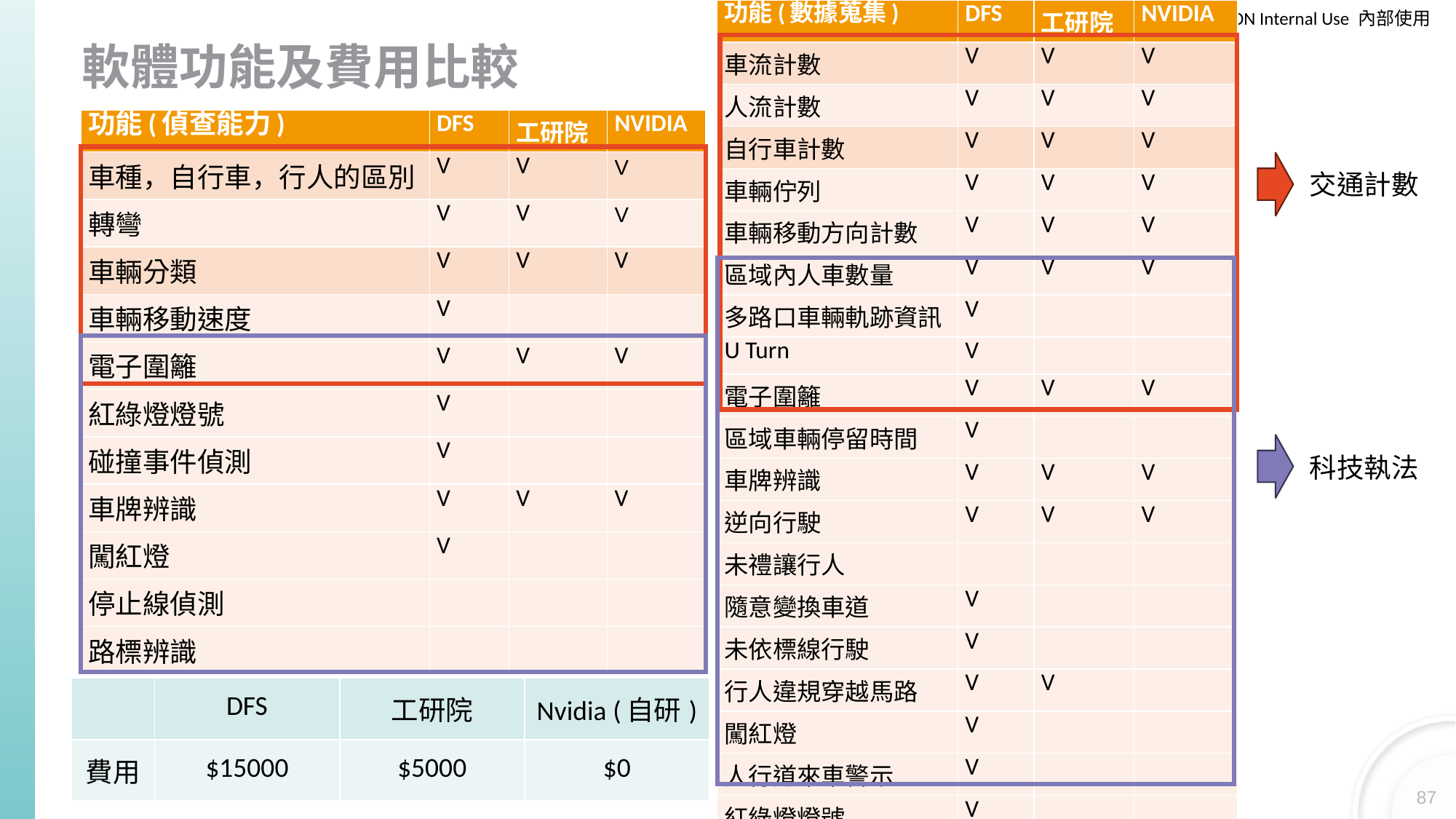

| 功能(數據蒐集) | DFS | 工研院 | NVIDIA |
| --- | --- | --- | --- |
| 車流計數 | V | V | V |
| 人流計數 | V | V | V |
| 自行車計數 | V | V | V |
| 車輛佇列 | V | V | V |
| 車輛移動方向計數 | V | V | V |
| 區域內人車數量 | V | V | V |
| 多路口車輛軌跡資訊 | V |  |  |
| U Turn | V |  |  |
| 電子圍籬 | V | V | V |
| 區域車輛停留時間 | V |  |  |
| 車牌辨識 | V | V | V |
| 逆向行駛 | V | V | V |
| 未禮讓行人 |  |  |  |
| 隨意變換車道 | V |  |  |
| 未依標線行駛 | V |  |  |
| 行人違規穿越馬路 | V | V |  |
| 闖紅燈 | V |  |  |
| 人行道來車警示 | V |  |  |
| 紅綠燈燈號 | V |  |  |
| 車道標線辨識 |  |  |  |
| 視線能見度 | V |  |  |
# 軟體功能及費用比較

| 功能(偵查能力) | DFS | 工研院 | NVIDIA |
| --- | --- | --- | --- |
| 車種，自行車，行人的區別 | V | V | V |
| 轉彎 | V | V | V |
| 車輛分類 | V | V | V |
| 車輛移動速度 | V |  |  |
| 電子圍籬 | V | V | V |
| 紅綠燈燈號 | V |  |  |
| 碰撞事件偵測 | V |  |  |
| 車牌辨識 | V | V | V |
| 闖紅燈 | V |  |  |
| 停止線偵測 |  |  |  |
| 路標辨識 |  |  |  |

交通計數

科技執法
|  | DFS | 工研院 | Nvidia (自研) |
| --- | --- | --- | --- |
| 費用 | $15000 | $5000 | $0 |
87